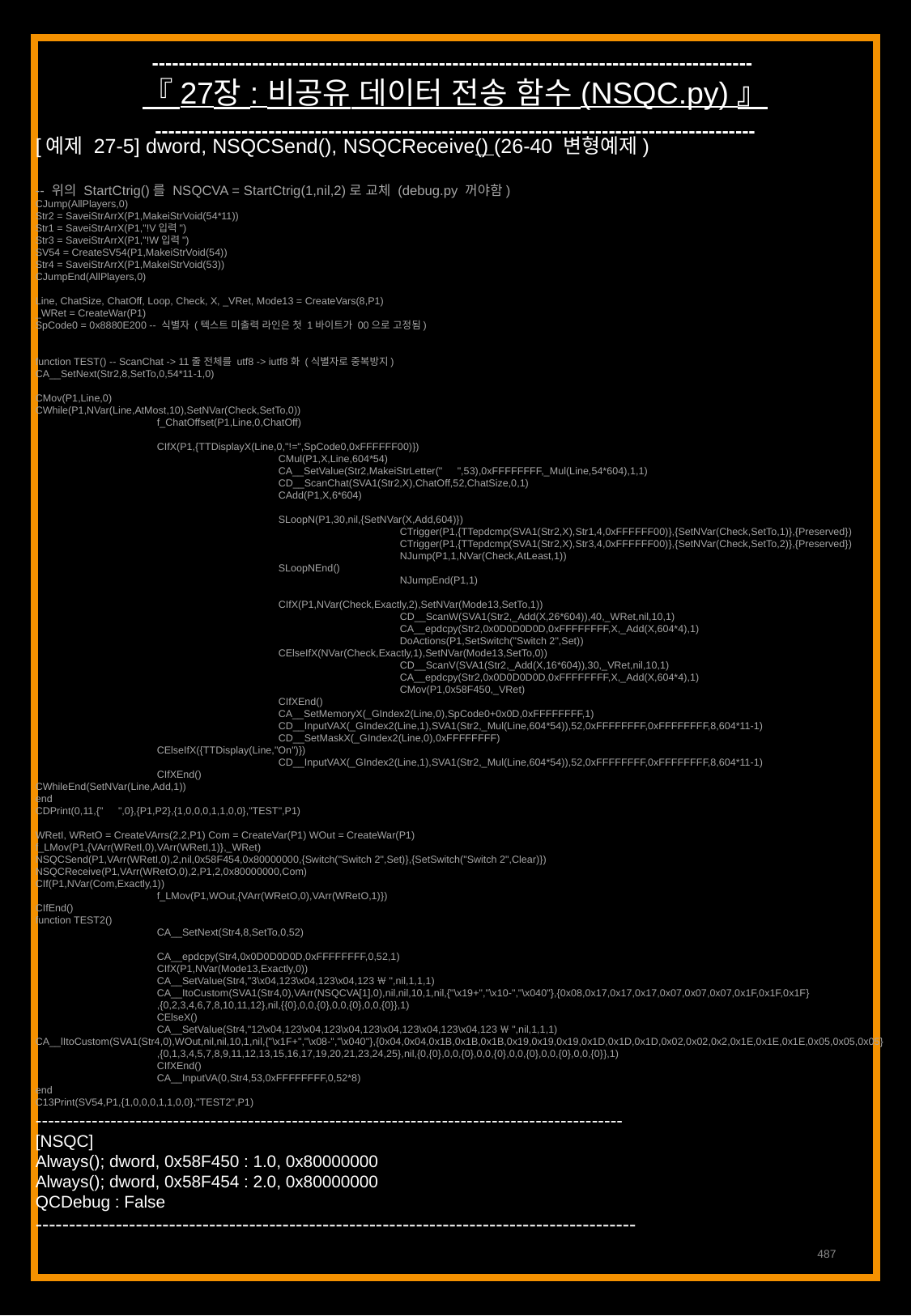

------------------------------------------------------------------------------------------
『 27장 : 비공유 데이터 전송 함수 (NSQC.py) 』
------------------------------------------------------------------------------------------
[예제 27-5] dword, NSQCSend(), NSQCReceive() (26-40 변형예제)

-- 위의 StartCtrig()를 NSQCVA = StartCtrig(1,nil,2)로 교체 (debug.py 꺼야함)
CJump(AllPlayers,0)
Str2 = SaveiStrArrX(P1,MakeiStrVoid(54*11))
Str1 = SaveiStrArrX(P1,"!V입력")
Str3 = SaveiStrArrX(P1,"!W입력")
SV54 = CreateSV54(P1,MakeiStrVoid(54))
Str4 = SaveiStrArrX(P1,MakeiStrVoid(53))
CJumpEnd(AllPlayers,0)

Line, ChatSize, ChatOff, Loop, Check, X, _VRet, Mode13 = CreateVars(8,P1)
_WRet = CreateWar(P1)
SpCode0 = 0x8880E200 -- 식별자 (텍스트 미출력 라인은 첫 1바이트가 00으로 고정됨)

function TEST() -- ScanChat -> 11줄 전체를 utf8 -> iutf8화 (식별자로 중복방지)
CA__SetNext(Str2,8,SetTo,0,54*11-1,0)

CMov(P1,Line,0)
CWhile(P1,NVar(Line,AtMost,10),SetNVar(Check,SetTo,0))
	f_ChatOffset(P1,Line,0,ChatOff)

	CIfX(P1,{TTDisplayX(Line,0,"!=",SpCode0,0xFFFFFF00)})
		CMul(P1,X,Line,604*54)
		CA__SetValue(Str2,MakeiStrLetter("　",53),0xFFFFFFFF,_Mul(Line,54*604),1,1)
		CD__ScanChat(SVA1(Str2,X),ChatOff,52,ChatSize,0,1)
		CAdd(P1,X,6*604)

		SLoopN(P1,30,nil,{SetNVar(X,Add,604)})
			CTrigger(P1,{TTepdcmp(SVA1(Str2,X),Str1,4,0xFFFFFF00)},{SetNVar(Check,SetTo,1)},{Preserved})
			CTrigger(P1,{TTepdcmp(SVA1(Str2,X),Str3,4,0xFFFFFF00)},{SetNVar(Check,SetTo,2)},{Preserved})
			NJump(P1,1,NVar(Check,AtLeast,1))
		SLoopNEnd()
			NJumpEnd(P1,1)

		CIfX(P1,NVar(Check,Exactly,2),SetNVar(Mode13,SetTo,1))
			CD__ScanW(SVA1(Str2,_Add(X,26*604)),40,_WRet,nil,10,1)
			CA__epdcpy(Str2,0x0D0D0D0D,0xFFFFFFFF,X,_Add(X,604*4),1)
			DoActions(P1,SetSwitch("Switch 2",Set))
		CElseIfX(NVar(Check,Exactly,1),SetNVar(Mode13,SetTo,0))
			CD__ScanV(SVA1(Str2,_Add(X,16*604)),30,_VRet,nil,10,1)
			CA__epdcpy(Str2,0x0D0D0D0D,0xFFFFFFFF,X,_Add(X,604*4),1)
			CMov(P1,0x58F450,_VRet)
		CIfXEnd()
		CA__SetMemoryX(_GIndex2(Line,0),SpCode0+0x0D,0xFFFFFFFF,1)
		CD__InputVAX(_GIndex2(Line,1),SVA1(Str2,_Mul(Line,604*54)),52,0xFFFFFFFF,0xFFFFFFFF,8,604*11-1)
		CD__SetMaskX(_GIndex2(Line,0),0xFFFFFFFF)
	CElseIfX({TTDisplay(Line,"On")})
		CD__InputVAX(_GIndex2(Line,1),SVA1(Str2,_Mul(Line,604*54)),52,0xFFFFFFFF,0xFFFFFFFF,8,604*11-1)
	CIfXEnd()
CWhileEnd(SetNVar(Line,Add,1))
end
CDPrint(0,11,{"　",0},{P1,P2},{1,0,0,0,1,1,0,0},"TEST",P1)

WRetI, WRetO = CreateVArrs(2,2,P1) Com = CreateVar(P1) WOut = CreateWar(P1)
f_LMov(P1,{VArr(WRetI,0),VArr(WRetI,1)},_WRet)
NSQCSend(P1,VArr(WRetI,0),2,nil,0x58F454,0x80000000,{Switch("Switch 2",Set)},{SetSwitch("Switch 2",Clear)})
NSQCReceive(P1,VArr(WRetO,0),2,P1,2,0x80000000,Com)
CIf(P1,NVar(Com,Exactly,1))
	f_LMov(P1,WOut,{VArr(WRetO,0),VArr(WRetO,1)})
CIfEnd()
function TEST2()
	CA__SetNext(Str4,8,SetTo,0,52)

	CA__epdcpy(Str4,0x0D0D0D0D,0xFFFFFFFF,0,52,1)
	CIfX(P1,NVar(Mode13,Exactly,0))
	CA__SetValue(Str4,"3\x04,123\x04,123\x04,123￦",nil,1,1,1)
	CA__ItoCustom(SVA1(Str4,0),VArr(NSQCVA[1],0),nil,nil,10,1,nil,{"\x19+","\x10-","\x040"},{0x08,0x17,0x17,0x17,0x07,0x07,0x07,0x1F,0x1F,0x1F}
	,{0,2,3,4,6,7,8,10,11,12},nil,{{0},0,0,{0},0,0,{0},0,0,{0}},1)
	CElseX()
	CA__SetValue(Str4,"12\x04,123\x04,123\x04,123\x04,123\x04,123\x04,123￦",nil,1,1,1)
CA__lItoCustom(SVA1(Str4,0),WOut,nil,nil,10,1,nil,{"\x1F+","\x08-","\x040"},{0x04,0x04,0x1B,0x1B,0x1B,0x19,0x19,0x19,0x1D,0x1D,0x1D,0x02,0x02,0x2,0x1E,0x1E,0x1E,0x05,0x05,0x05}
	,{0,1,3,4,5,7,8,9,11,12,13,15,16,17,19,20,21,23,24,25},nil,{0,{0},0,0,{0},0,0,{0},0,0,{0},0,0,{0},0,0,{0}},1)
	CIfXEnd()
	CA__InputVA(0,Str4,53,0xFFFFFFFF,0,52*8)
end
C13Print(SV54,P1,{1,0,0,0,1,1,0,0},"TEST2",P1)
----------------------------------------------------------------------------------------------
[NSQC]
Always(); dword, 0x58F450 : 1.0, 0x80000000
Always(); dword, 0x58F454 : 2.0, 0x80000000
QCDebug : False
------------------------------------------------------------------------------------------
487